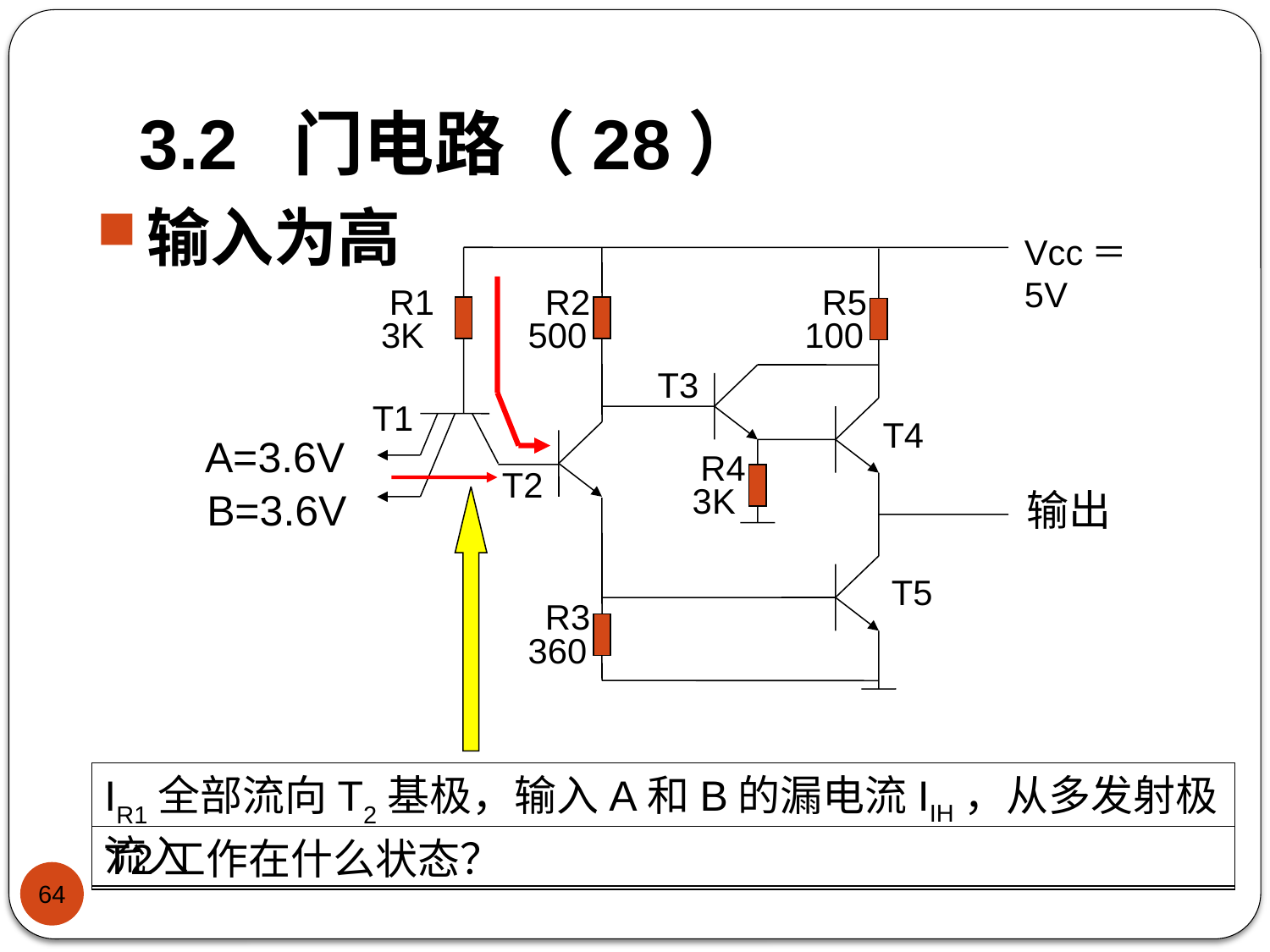

# 3.2  门电路（28）
输入为高
Vcc＝5V

R1
3K
R2
500
R5
100
T3
T1
T4
R4
3K
T2
T5
R3
360

A=3.6V
B=3.6V

输出

IR1全部流向T2基极，输入A和B的漏电流IIH，从多发射极流入
T2工作在什么状态？
64